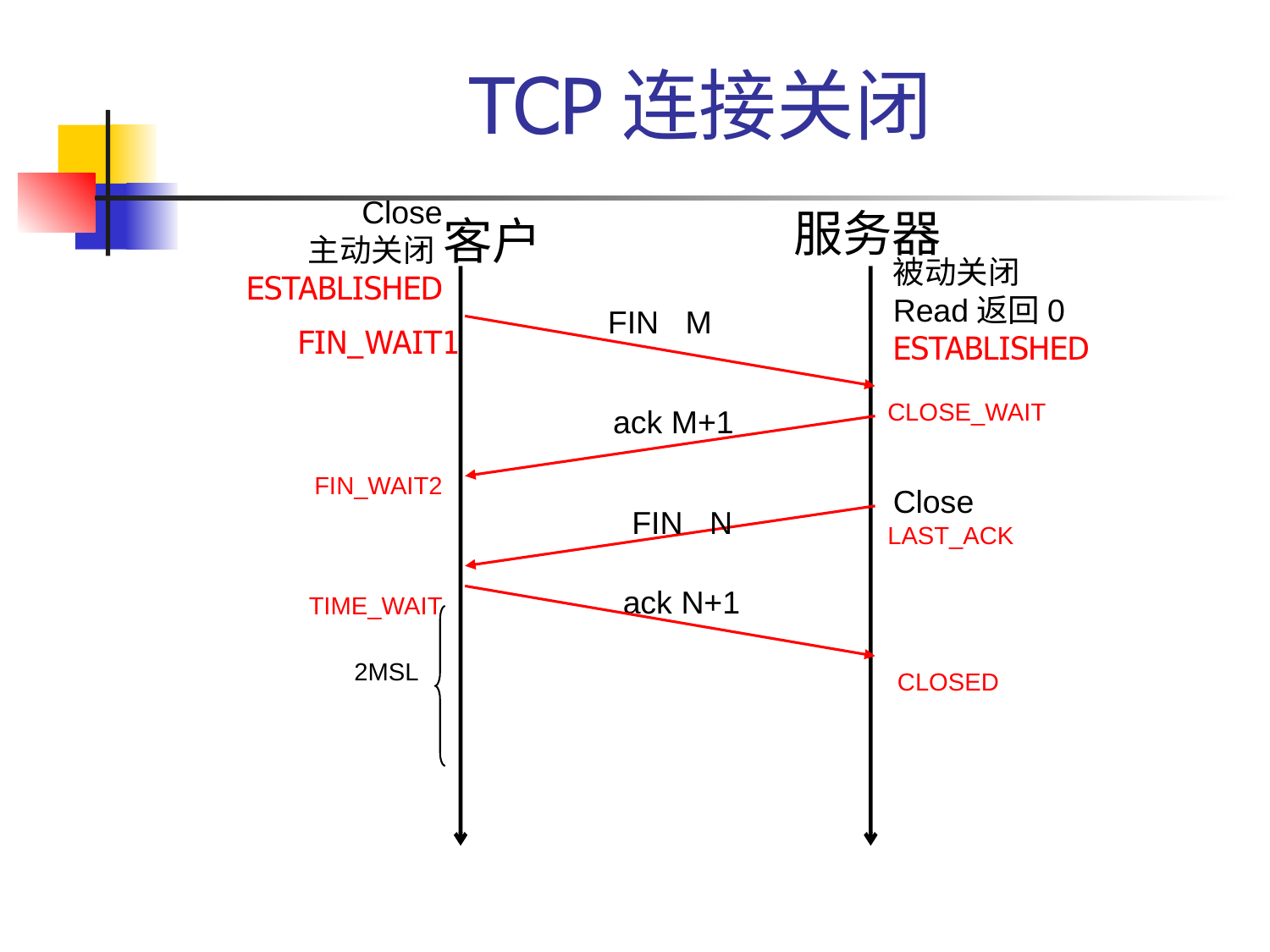

# TCP连接关闭
Close
主动关闭ESTABLISHED

服务器
客户
被动关闭
Read返回0 ESTABLISHED

FIN   M
FIN_WAIT1

ack M+1
CLOSE_WAIT

FIN_WAIT2
Close
FIN   N

LAST_ACK
ack N+1

TIME_WAIT

2MSL
CLOSED